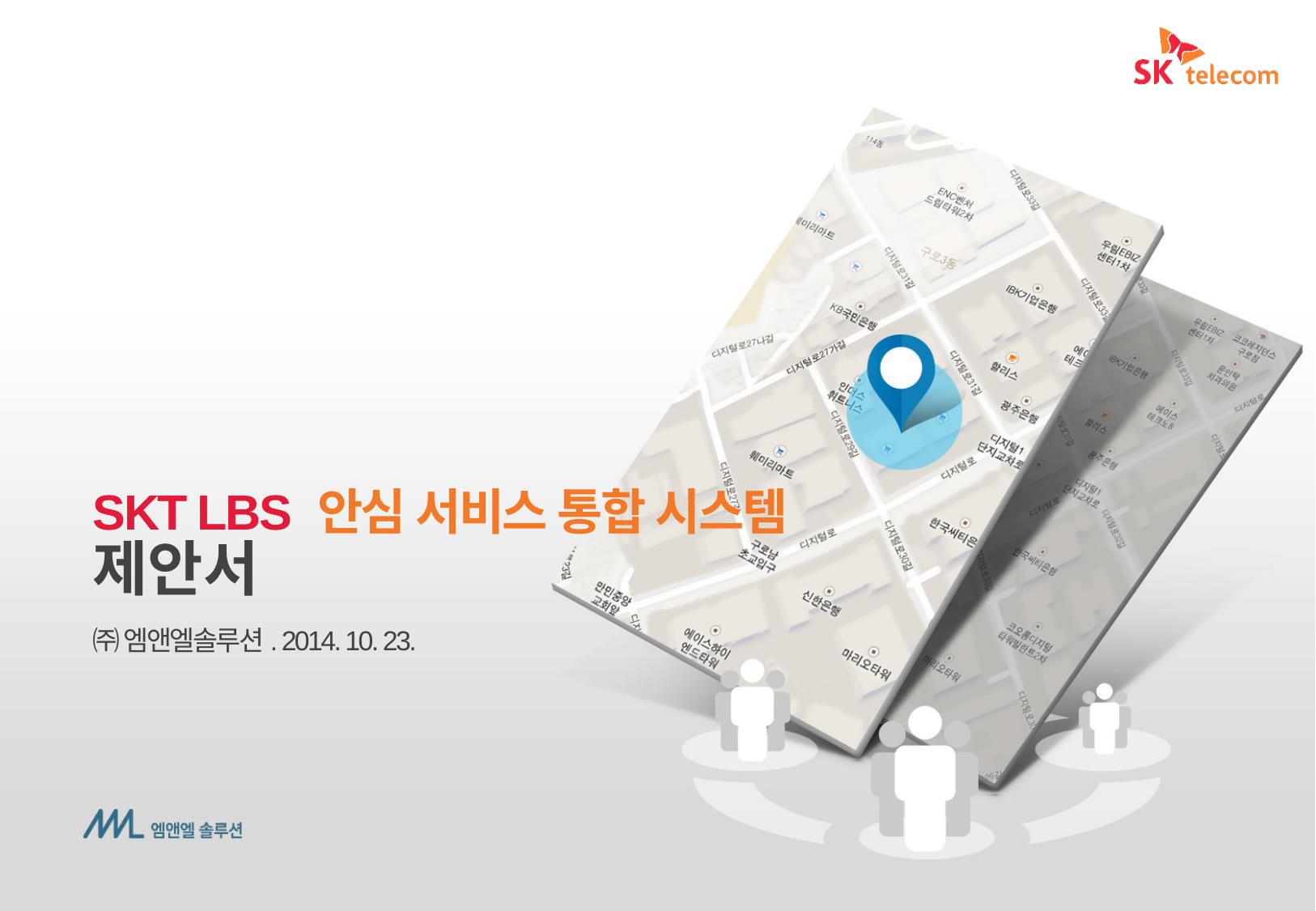

SKT LBS 안심 서비스 통합 시스템
 제안서
 ㈜ 엠앤엘솔루션. 2014. 10. 23.